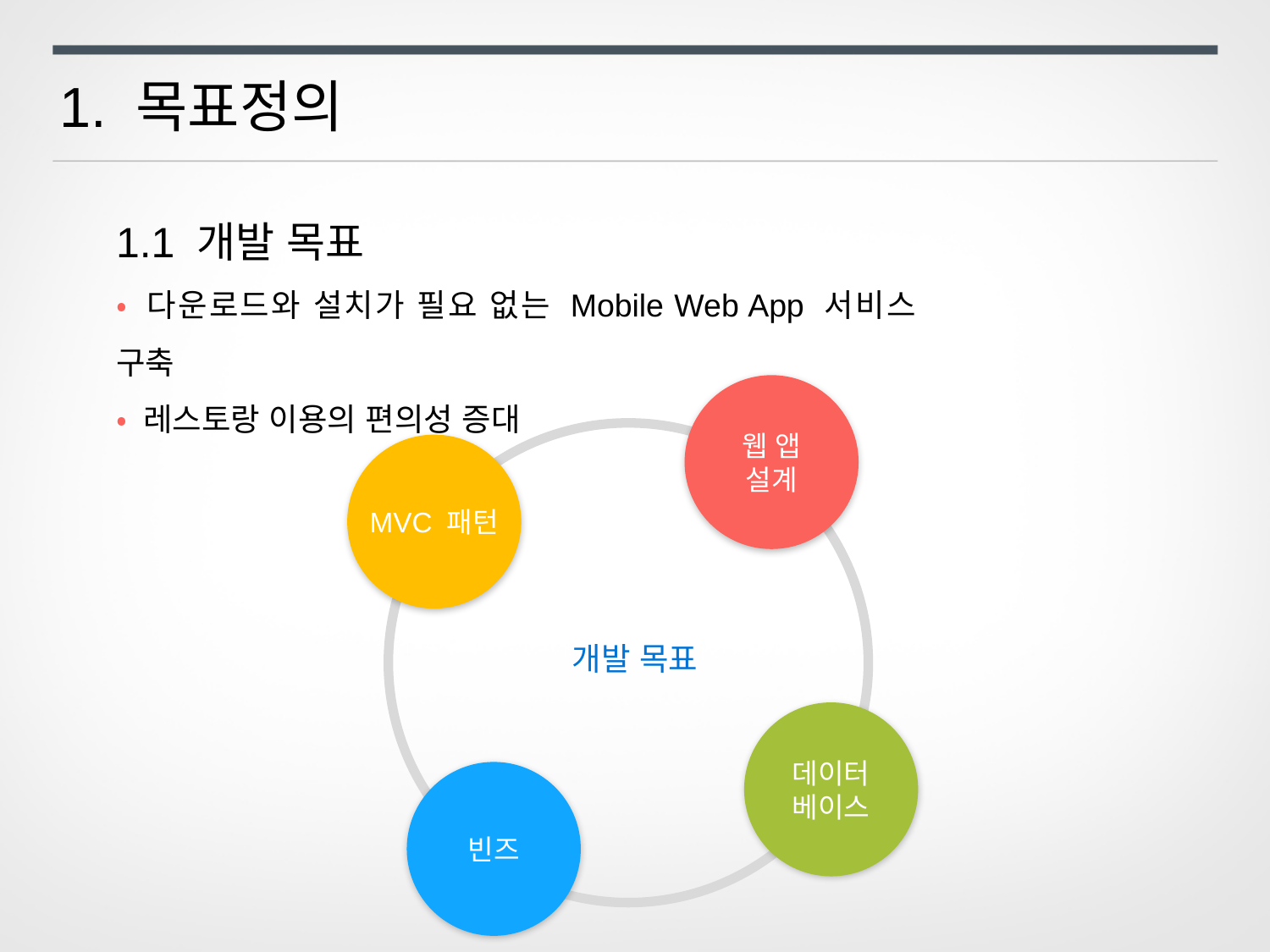

1. 목표정의
1.1 개발 목표
• 다운로드와 설치가 필요 없는 Mobile Web App 서비스 구축
• 레스토랑 이용의 편의성 증대
웹 앱
설계

MVC 패턴
개발 목표
데이터
베이스
빈즈